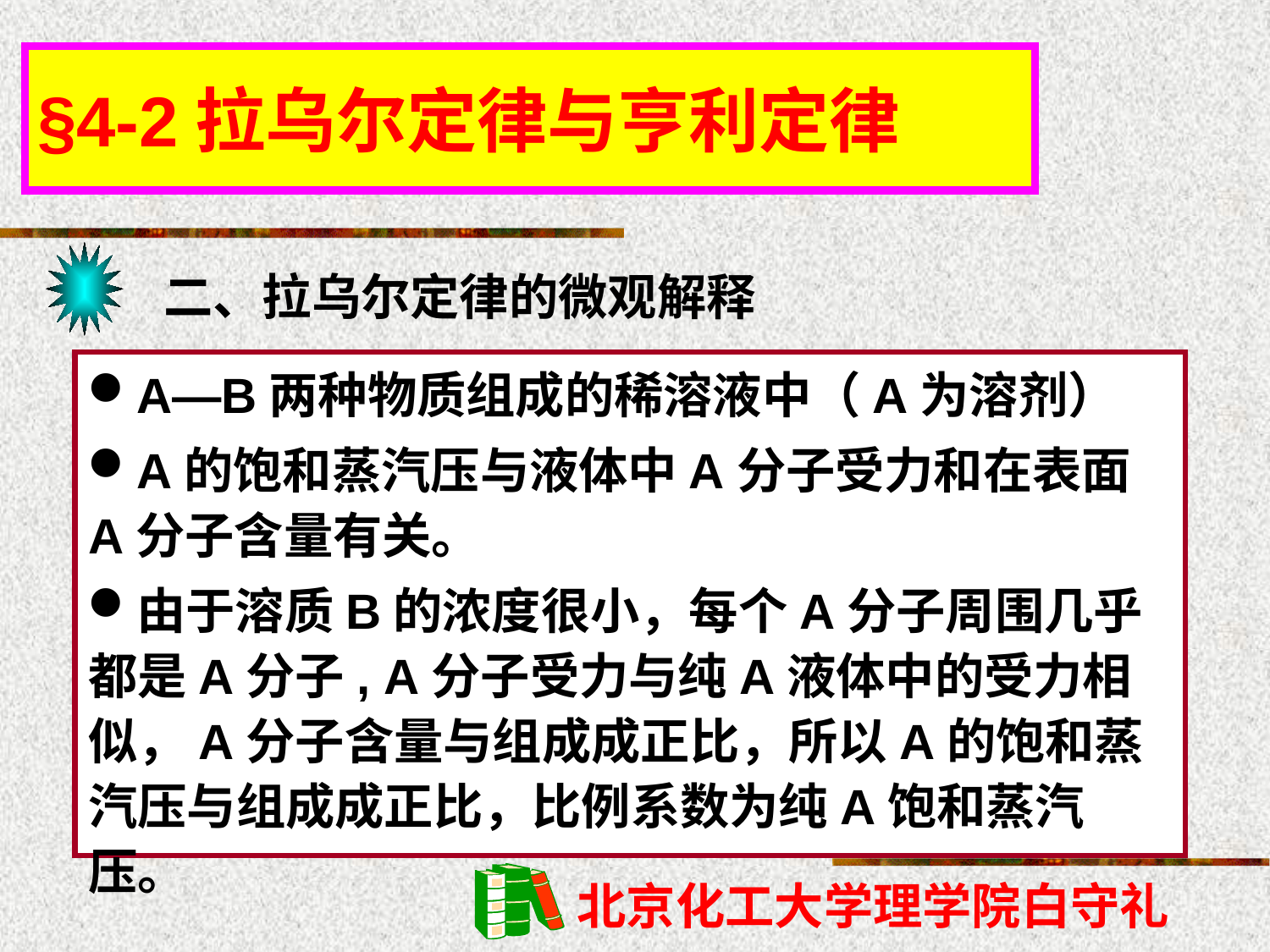

§4-2拉乌尔定律与亨利定律

二、拉乌尔定律的微观解释
A—B两种物质组成的稀溶液中（A为溶剂）
A的饱和蒸汽压与液体中A分子受力和在表面A分子含量有关。
由于溶质B的浓度很小，每个A分子周围几乎都是A分子, A分子受力与纯A液体中的受力相似，A分子含量与组成成正比，所以A的饱和蒸汽压与组成成正比，比例系数为纯A饱和蒸汽压。